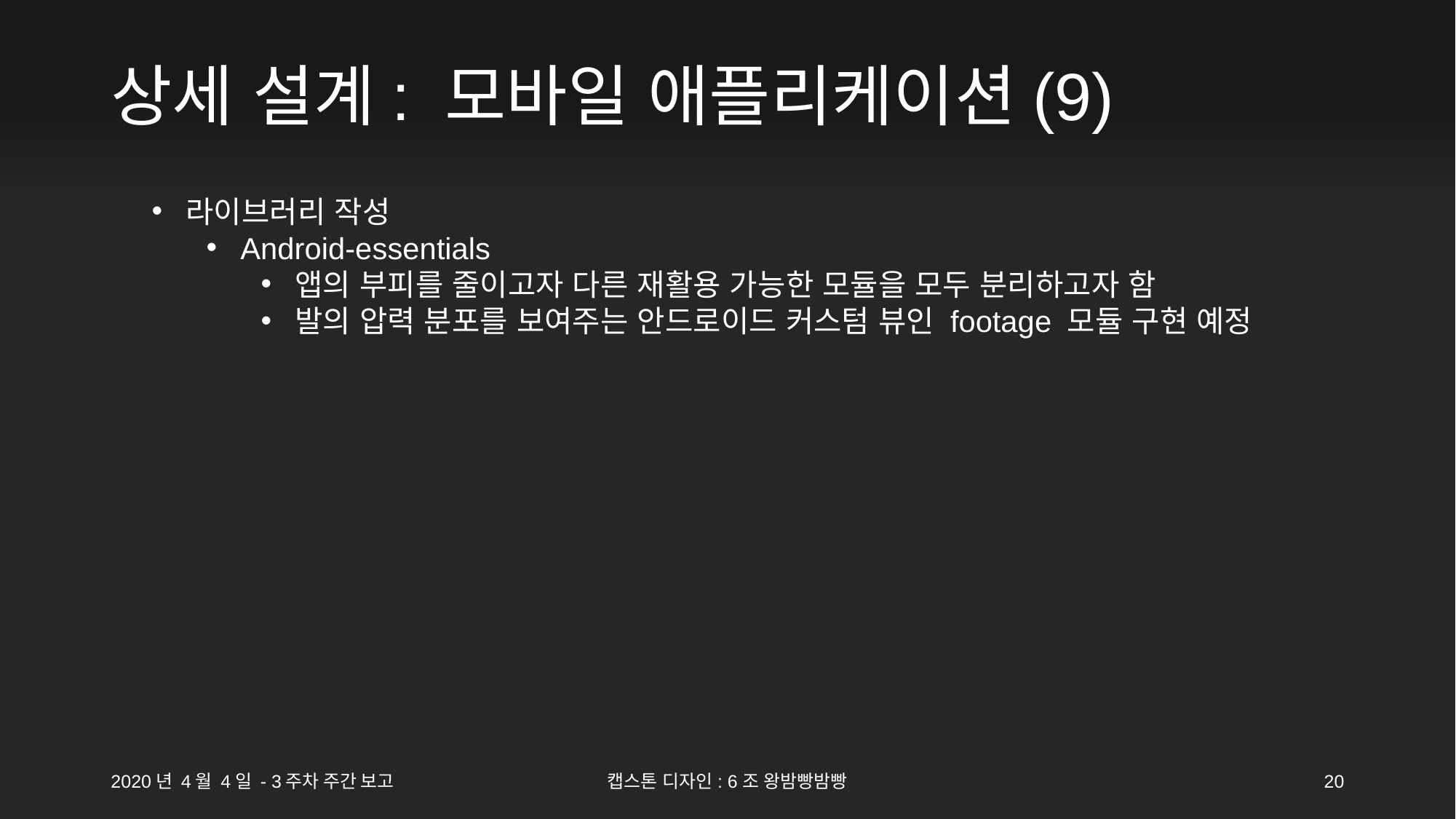

# 상세 설계: 모바일 애플리케이션(9)
라이브러리 작성
Android-essentials
앱의 부피를 줄이고자 다른 재활용 가능한 모듈을 모두 분리하고자 함
발의 압력 분포를 보여주는 안드로이드 커스텀 뷰인 footage 모듈 구현 예정
2020년 4월 4일 - 3주차 주간 보고
캡스톤 디자인: 6조 왕밤빵밤빵
20